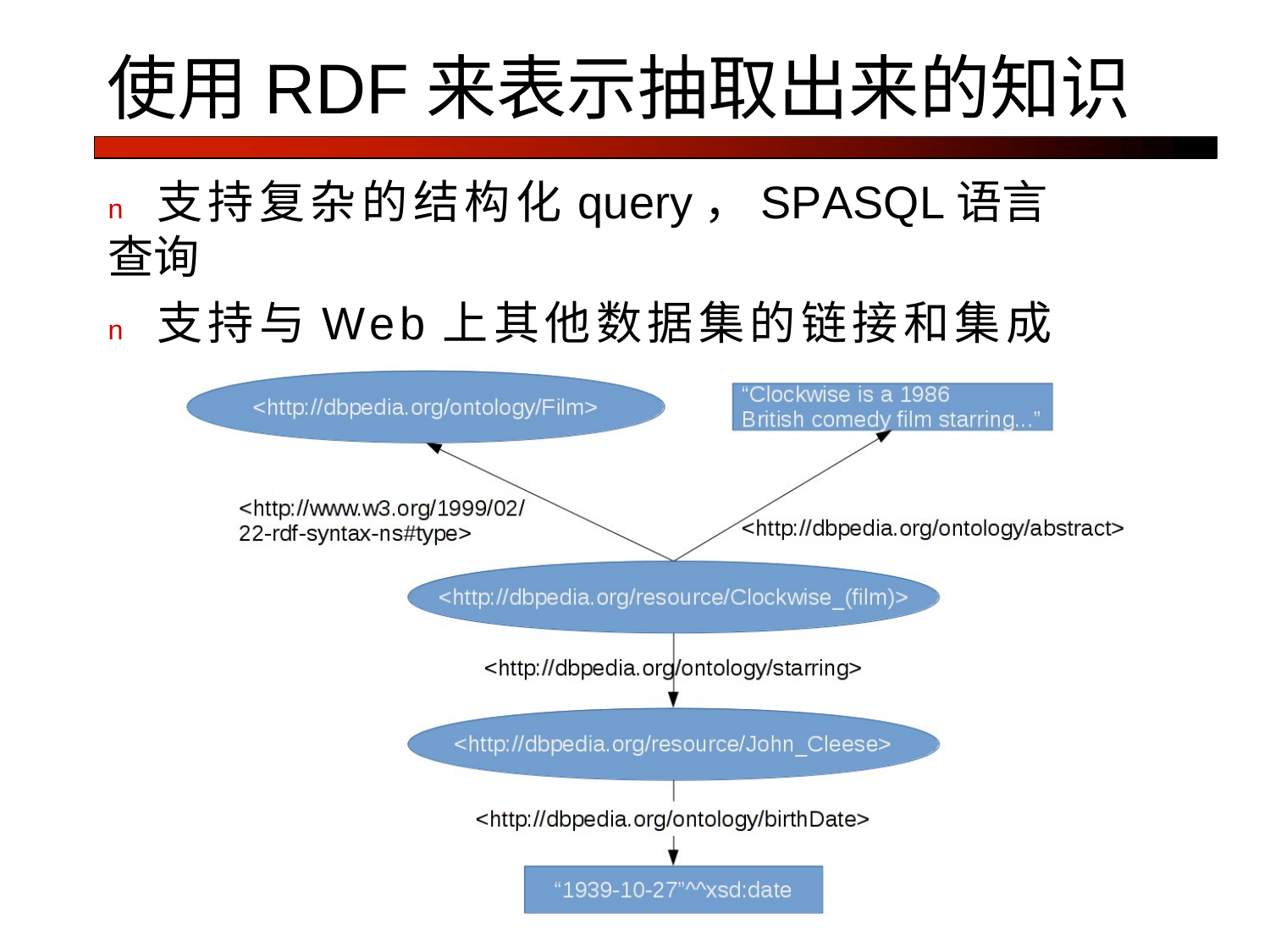

# 使用RDF来表示抽取出来的知识

n	支持复杂的结构化query，SPASQL语言查询

n	支持与Web上其他数据集的链接和集成